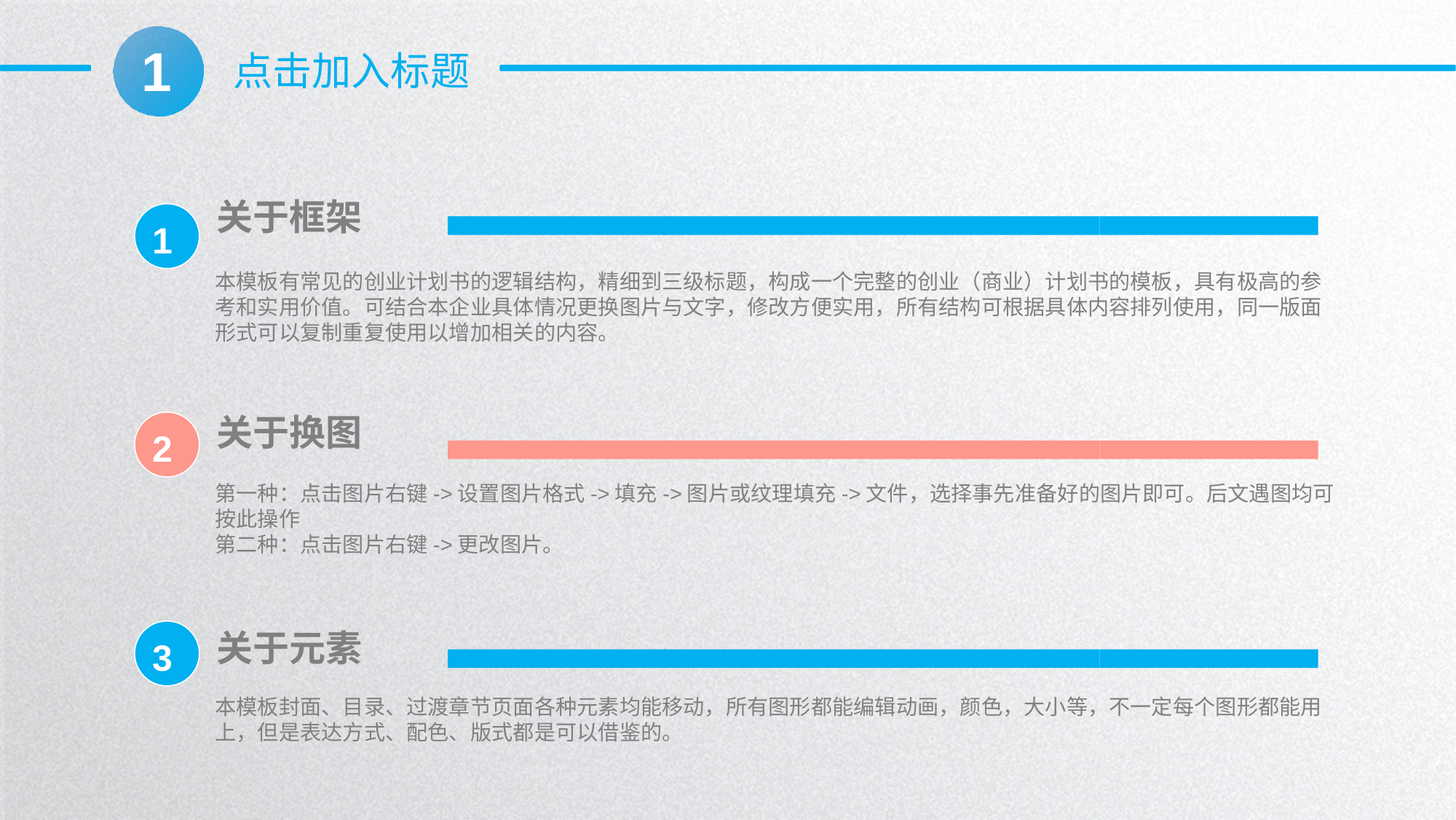

1
点击加入标题

关于框架
1

本模板有常见的创业计划书的逻辑结构，精细到三级标题，构成一个完整的创业（商业）计划书的模板，具有极高的参考和实用价值。可结合本企业具体情况更换图片与文字，修改方便实用，所有结构可根据具体内容排列使用，同一版面形式可以复制重复使用以增加相关的内容。
关于换图
2

第一种：点击图片右键->设置图片格式->填充->图片或纹理填充->文件，选择事先准备好的图片即可。后文遇图均可按此操作
第二种：点击图片右键->更改图片。
3
关于元素

本模板封面、目录、过渡章节页面各种元素均能移动，所有图形都能编辑动画，颜色，大小等，不一定每个图形都能用上，但是表达方式、配色、版式都是可以借鉴的。